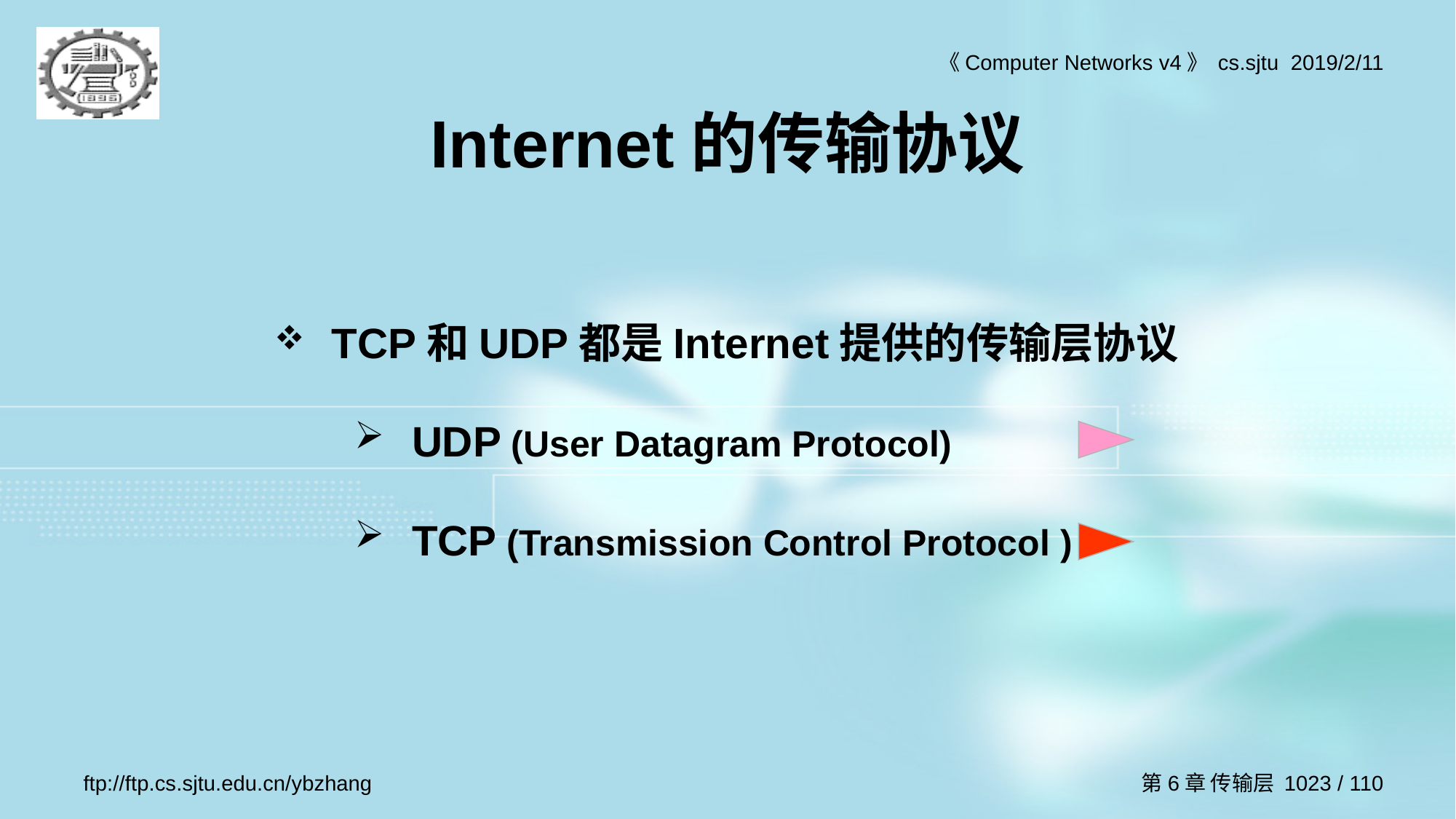

# Internet的传输协议
TCP和UDP都是Internet提供的传输层协议
UDP (User Datagram Protocol)
TCP (Transmission Control Protocol )